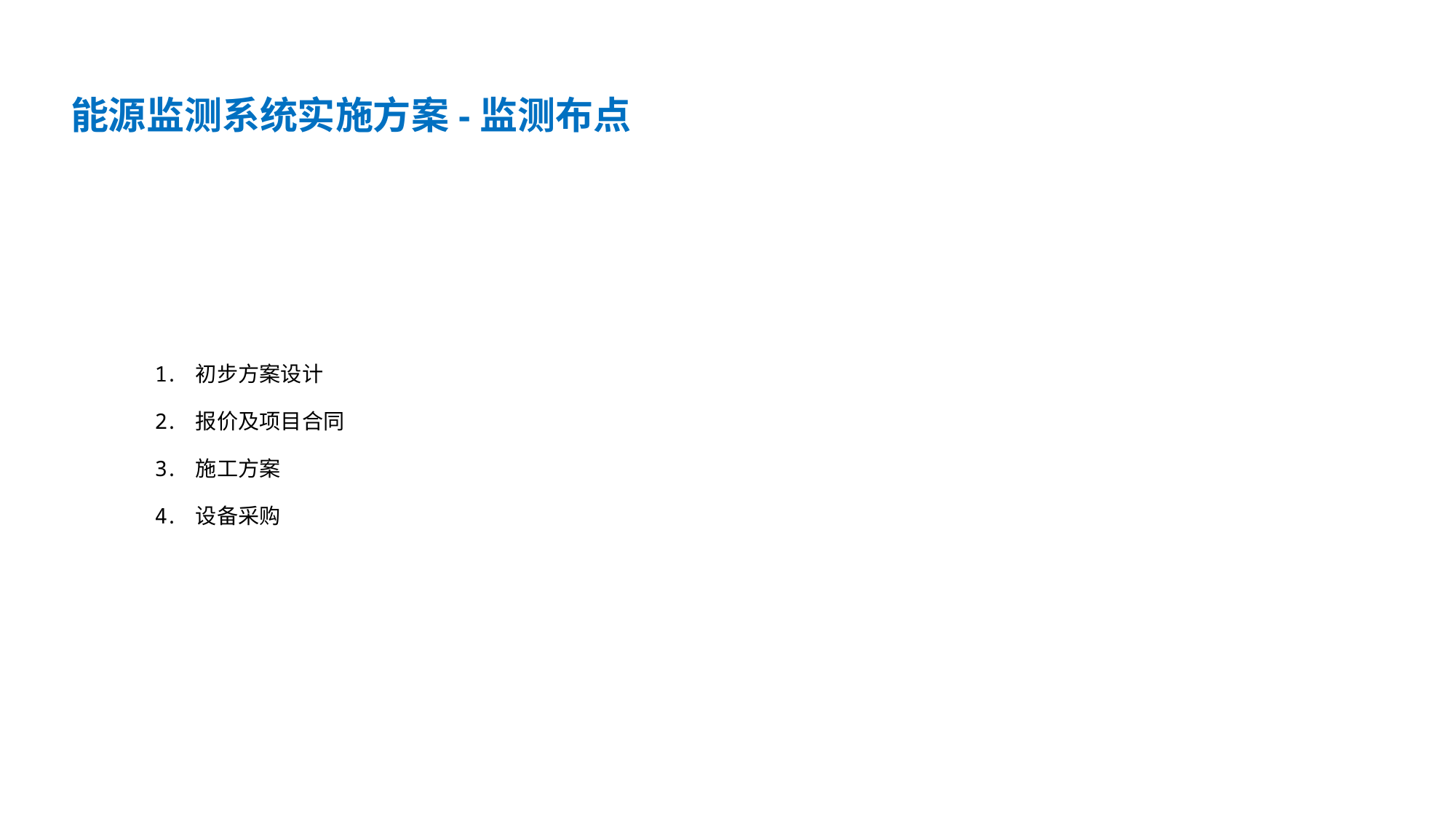

能源监测系统实施方案-监测布点
初步方案设计
报价及项目合同
施工方案
设备采购